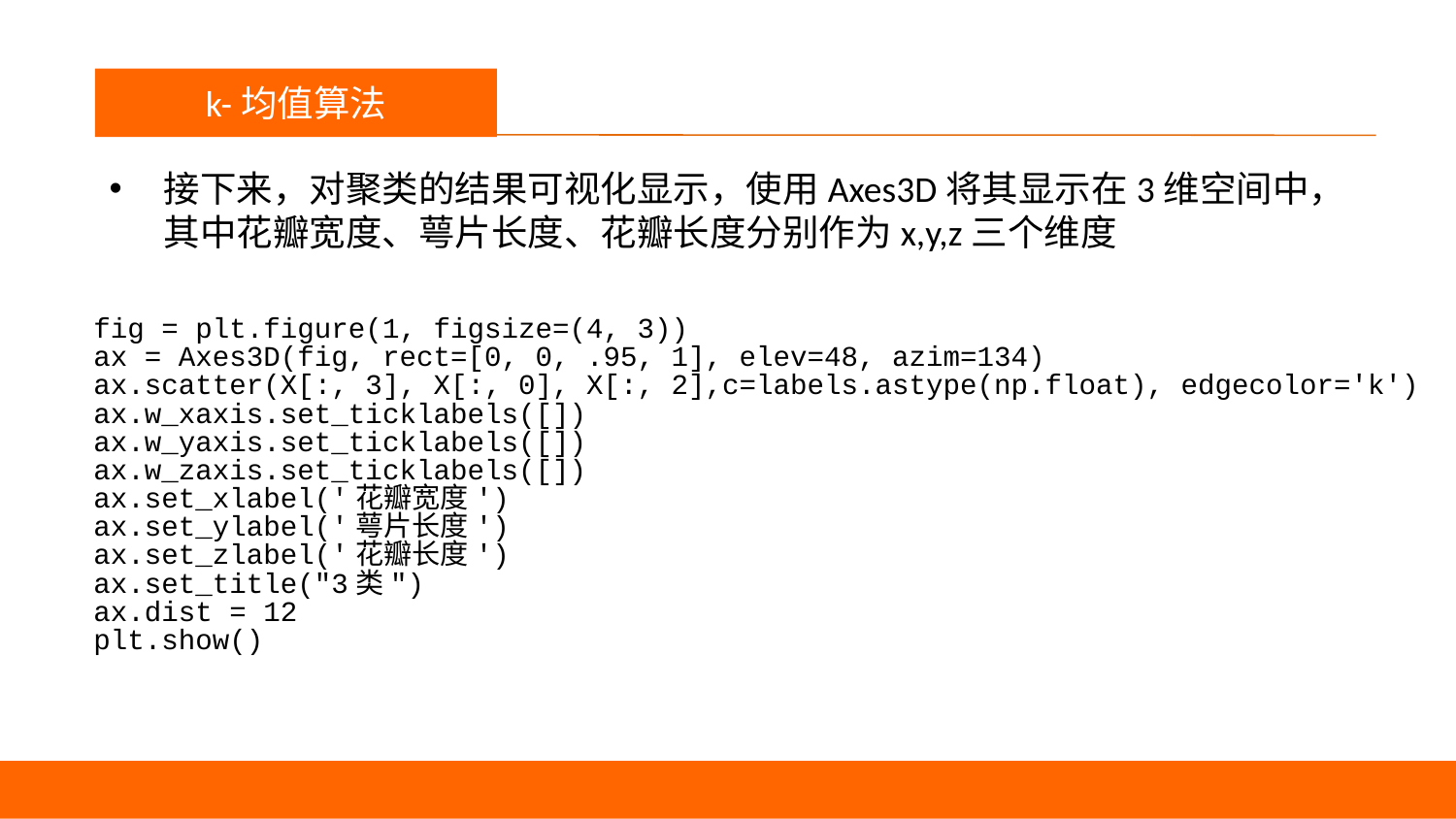

议程
k-均值算法

接下来，对聚类的结果可视化显示，使用Axes3D将其显示在3维空间中，其中花瓣宽度、萼片长度、花瓣长度分别作为x,y,z三个维度
fig = plt.figure(1, figsize=(4, 3))
ax = Axes3D(fig, rect=[0, 0, .95, 1], elev=48, azim=134)
ax.scatter(X[:, 3], X[:, 0], X[:, 2],c=labels.astype(np.float), edgecolor='k')
ax.w_xaxis.set_ticklabels([])
ax.w_yaxis.set_ticklabels([])
ax.w_zaxis.set_ticklabels([])
ax.set_xlabel('花瓣宽度')
ax.set_ylabel('萼片长度')
ax.set_zlabel('花瓣长度')
ax.set_title("3类")
ax.dist = 12
plt.show()